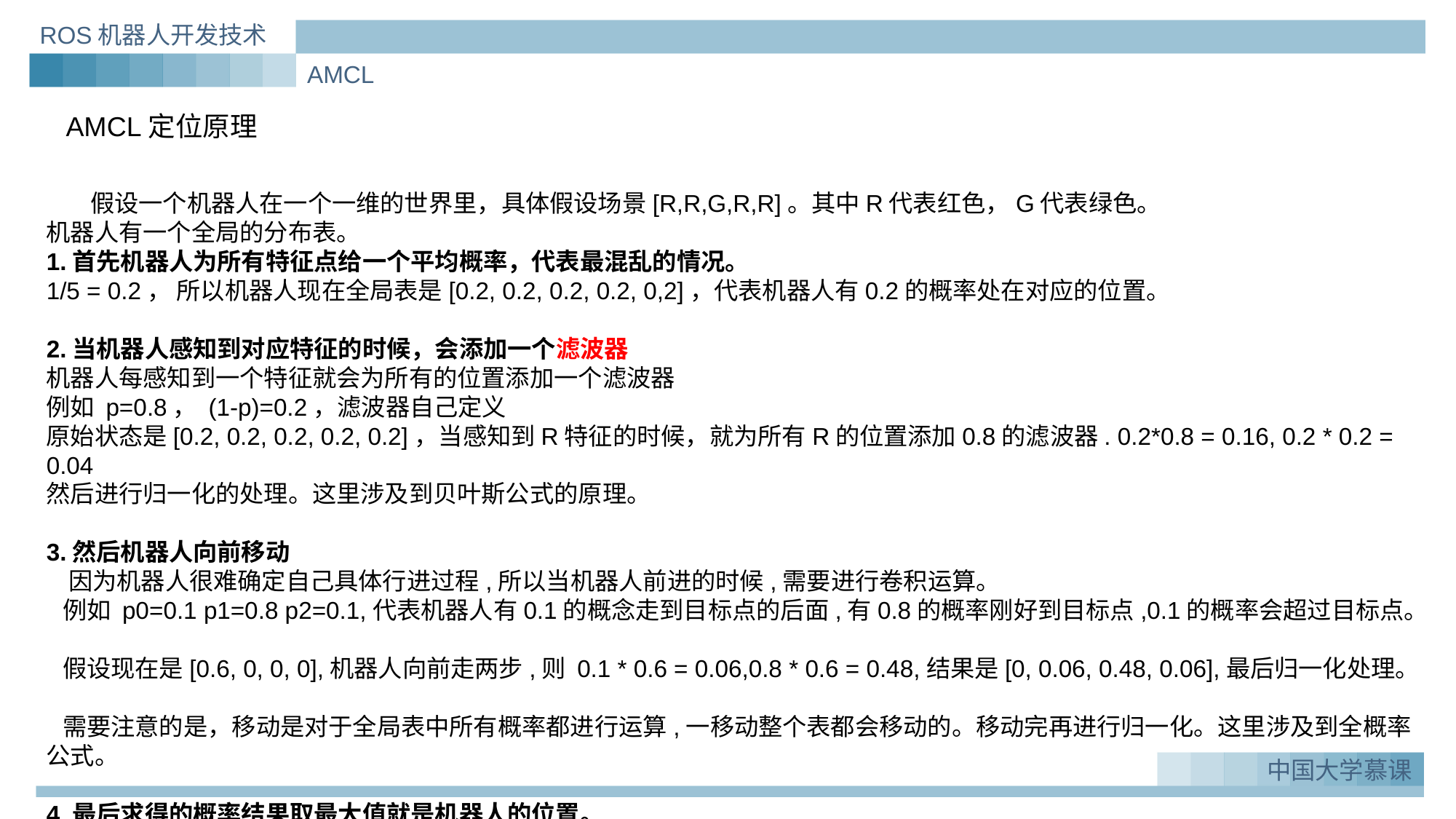

ROS机器人开发技术
AMCL
AMCL定位原理
       假设一个机器人在一个一维的世界里，具体假设场景[R,R,G,R,R]。其中R代表红色，G代表绿色。
机器人有一个全局的分布表。
1.首先机器人为所有特征点给一个平均概率，代表最混乱的情况。
1/5 = 0.2， 所以机器人现在全局表是[0.2, 0.2, 0.2, 0.2, 0,2]，代表机器人有0.2的概率处在对应的位置。

2.当机器人感知到对应特征的时候，会添加一个滤波器
机器人每感知到一个特征就会为所有的位置添加一个滤波器
例如 p=0.8， (1-p)=0.2，滤波器自己定义
原始状态是[0.2, 0.2, 0.2, 0.2, 0.2]，当感知到R特征的时候，就为所有R的位置添加0.8的滤波器. 0.2*0.8 = 0.16, 0.2 * 0.2 = 0.04
然后进行归一化的处理。这里涉及到贝叶斯公式的原理。

3.然后机器人向前移动
   因为机器人很难确定自己具体行进过程,所以当机器人前进的时候,需要进行卷积运算。
   例如 p0=0.1 p1=0.8 p2=0.1,代表机器人有0.1的概念走到目标点的后面,有0.8的概率刚好到目标点,0.1的概率会超过目标点。
   假设现在是[0.6, 0, 0, 0],机器人向前走两步,则 0.1 * 0.6 = 0.06,0.8 * 0.6 = 0.48,结果是[0, 0.06, 0.48, 0.06],最后归一化处理。
   需要注意的是，移动是对于全局表中所有概率都进行运算,一移动整个表都会移动的。移动完再进行归一化。这里涉及到全概率公式。

4.最后求得的概率结果取最大值就是机器人的位置。
中国大学慕课